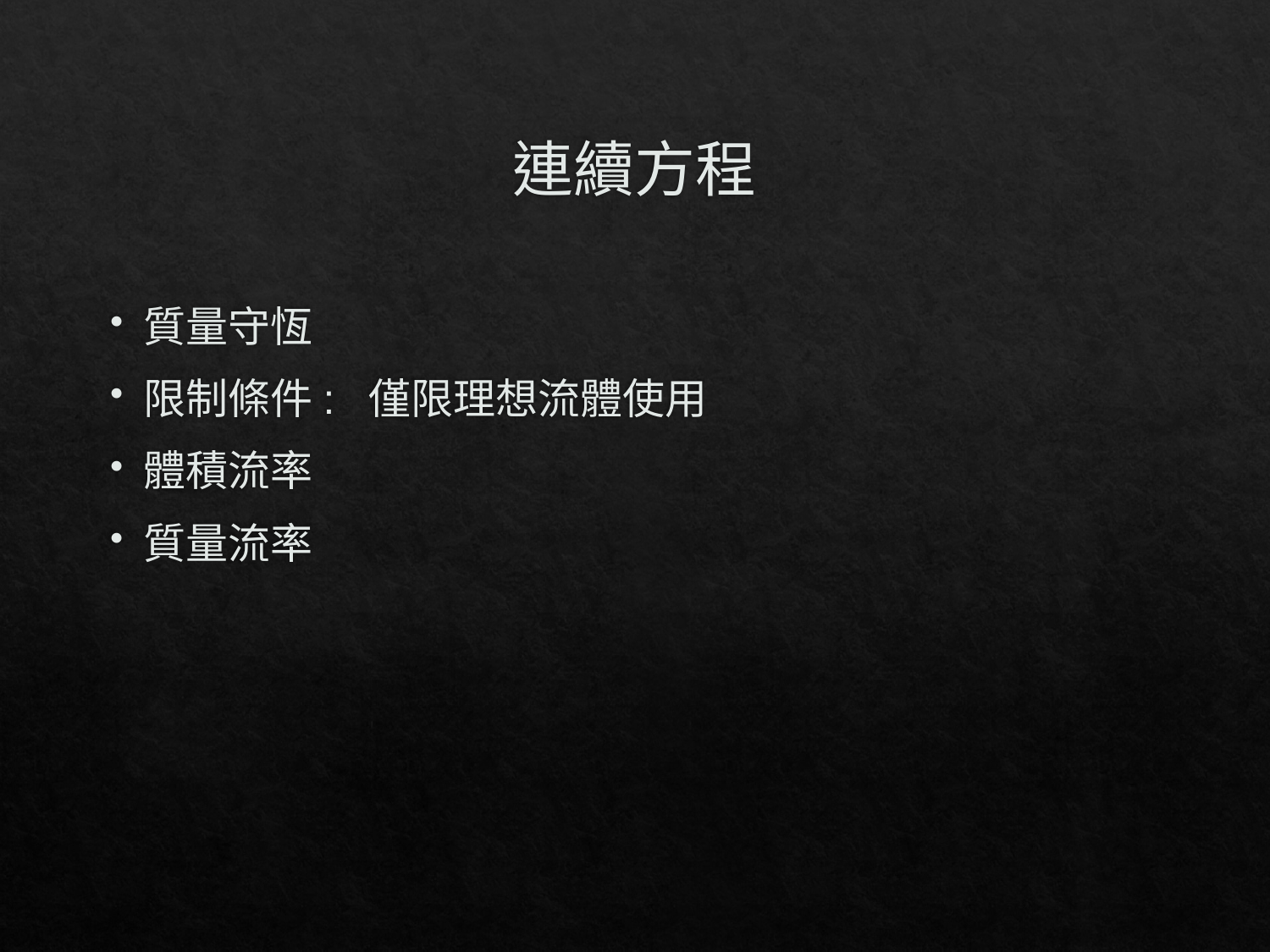

# 連續方程
質量守恆
限制條件:  僅限理想流體使用
體積流率
質量流率